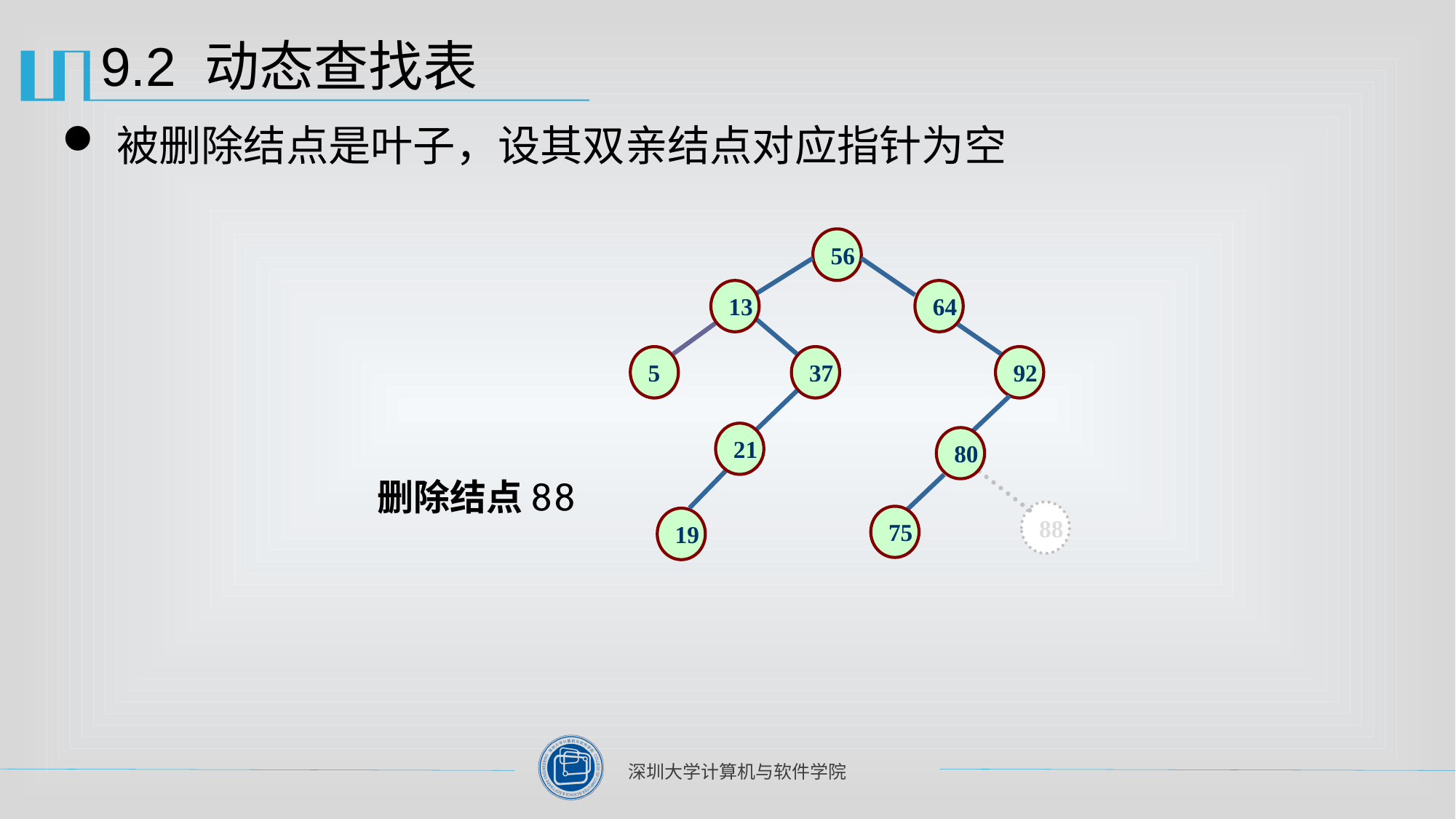

# 9.2 动态查找表
被删除结点是叶子，设其双亲结点对应指针为空

56

13
64

5
37
92

21
80

88
75
19
删除结点88
49